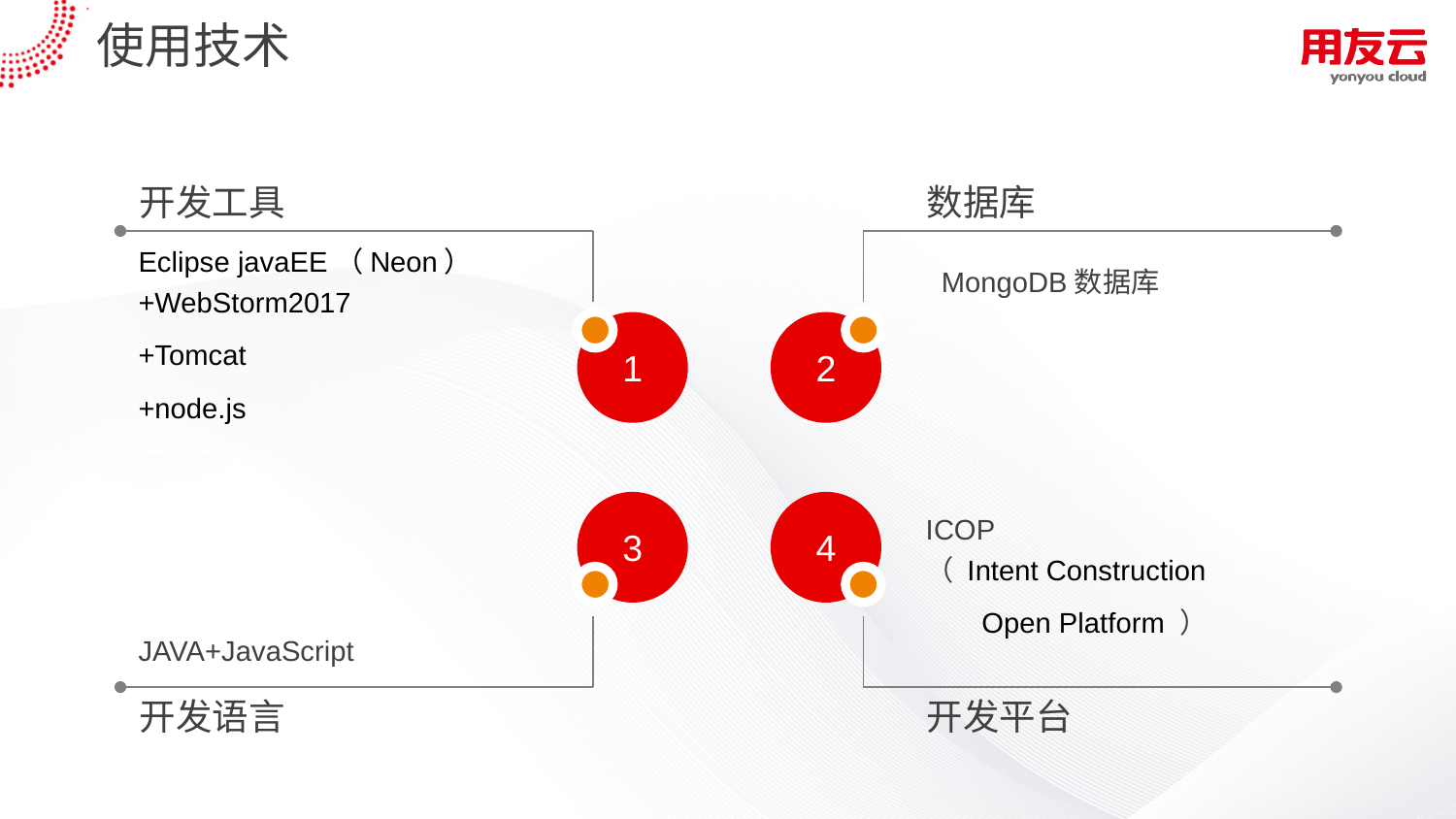

# 使用技术
开发工具
数据库
Eclipse javaEE（Neon） +WebStorm2017
+Tomcat
+node.js
MongoDB数据库
1

2

3
4
ICOP
（ Intent Construction
       Open Platform ）

JAVA+JavaScript
开发语言
开发平台